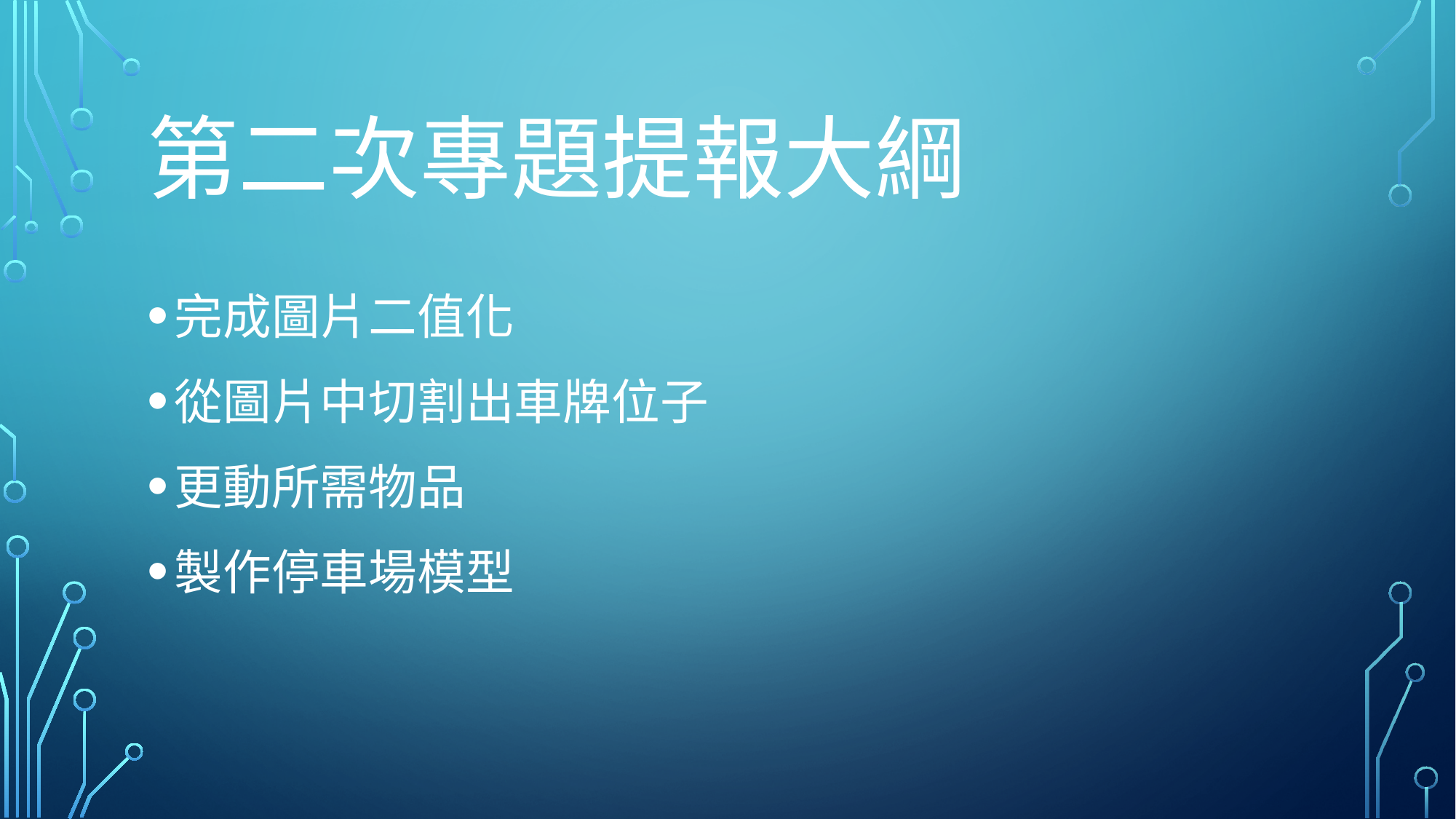

# 第二次專題提報大綱
完成圖片二值化
從圖片中切割出車牌位子
更動所需物品
製作停車場模型